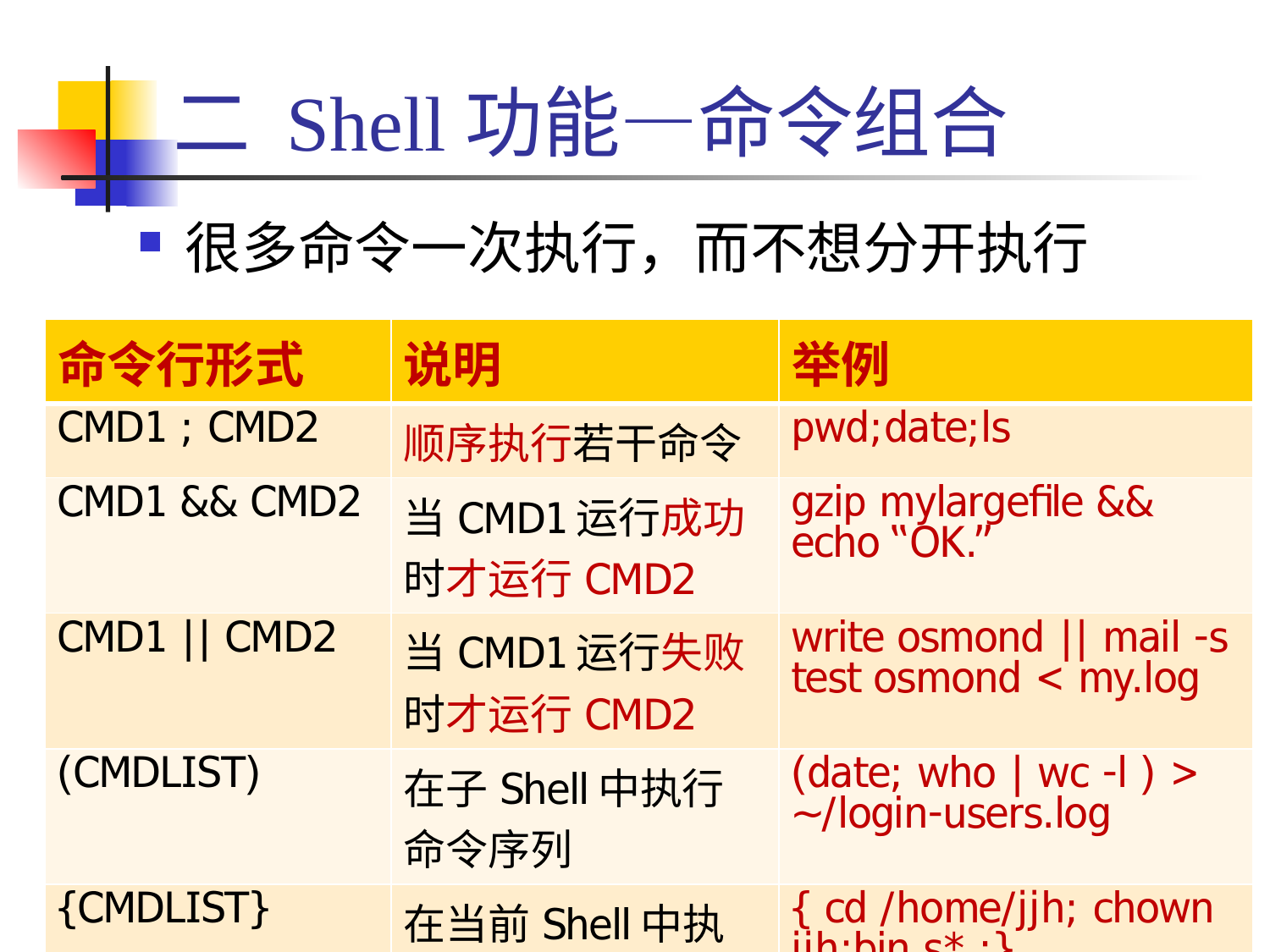

# 二 Shell功能—命令组合
很多命令一次执行，而不想分开执行
| 命令行形式 | 说明 | 举例 |
| --- | --- | --- |
| CMD1 ; CMD2 | 顺序执行若干命令 | pwd;date;ls |
| CMD1 && CMD2 | 当CMD1运行成功时才运行CMD2 | gzip mylargefile && echo “OK.” |
| CMD1 || CMD2 | 当CMD1运行失败时才运行CMD2 | write osmond || mail -s test osmond < my.log |
| (CMDLIST) | 在子Shell中执行命令序列 | (date; who | wc -l ) > ~/login-users.log |
| {CMDLIST} | 在当前Shell中执行命令序列 | { cd /home/jjh; chown jjh:bin s\* ;} |